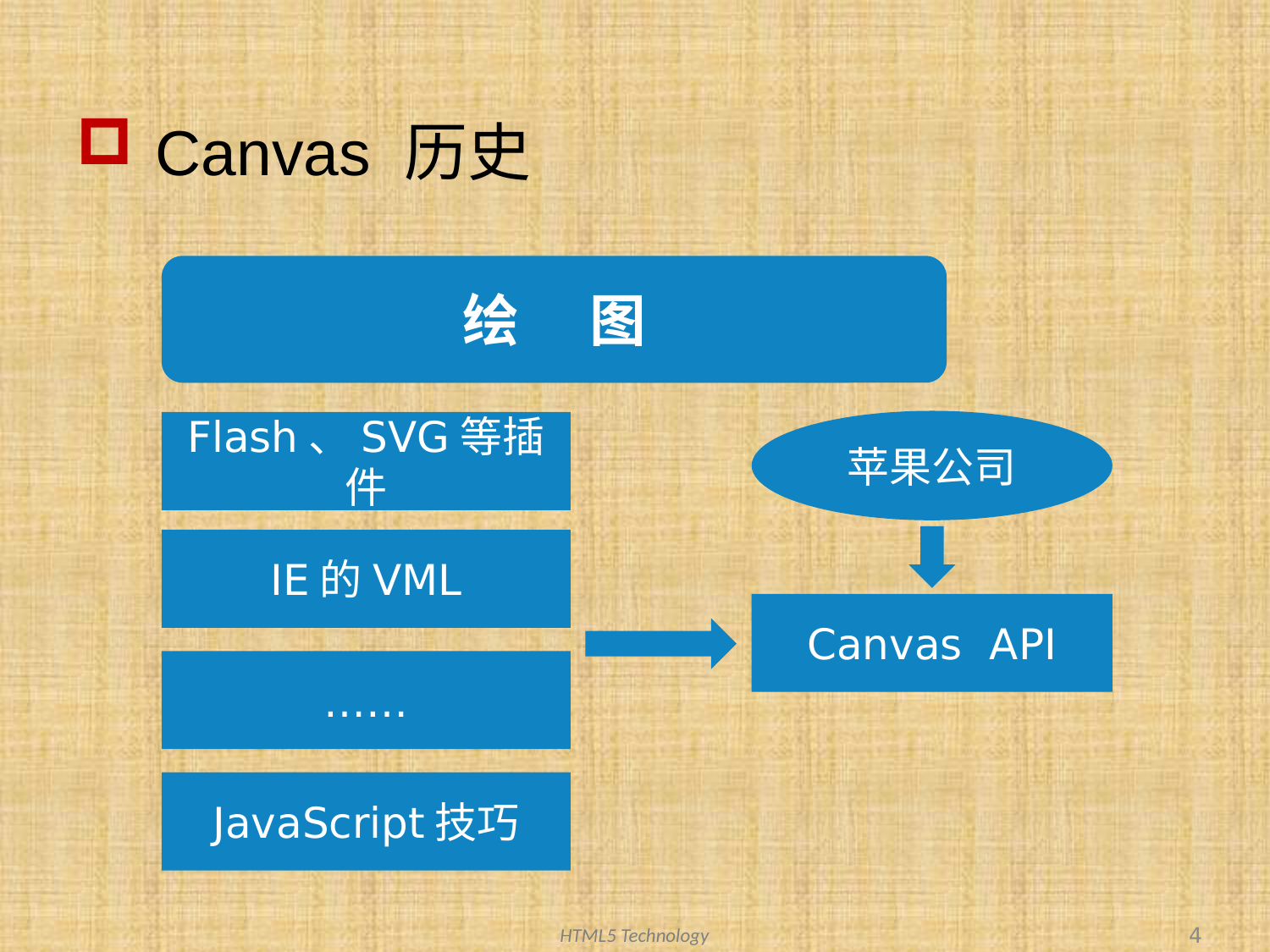

# Canvas 历史
绘	图
苹果公司
Flash、SVG等插件

IE的VML
Canvas  API

……
JavaScript技巧
4
HTML5 Technology